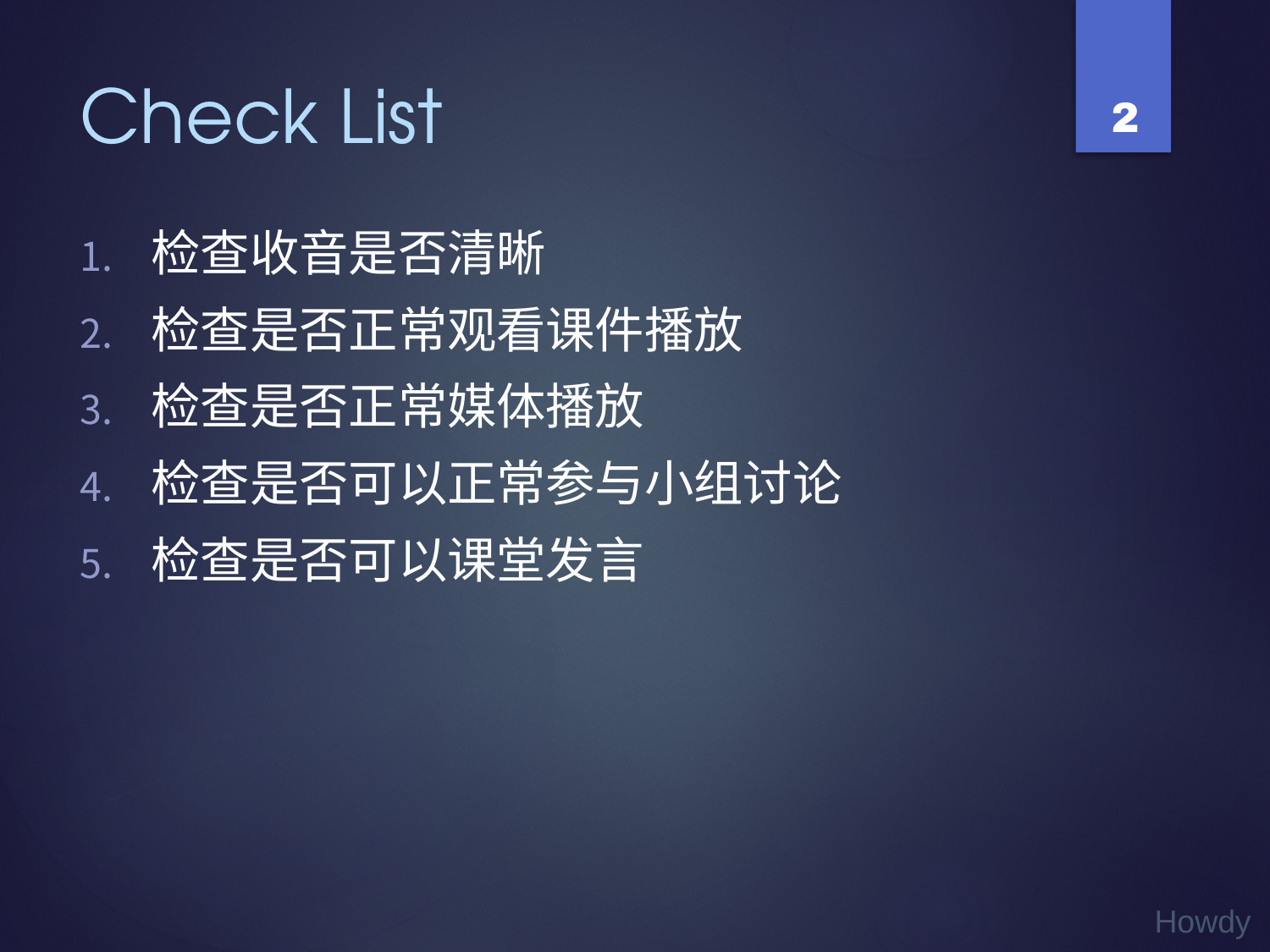

2
# Check List
检查收音是否清晰
检查是否正常观看课件播放
检查是否正常媒体播放
检查是否可以正常参与小组讨论
检查是否可以课堂发言